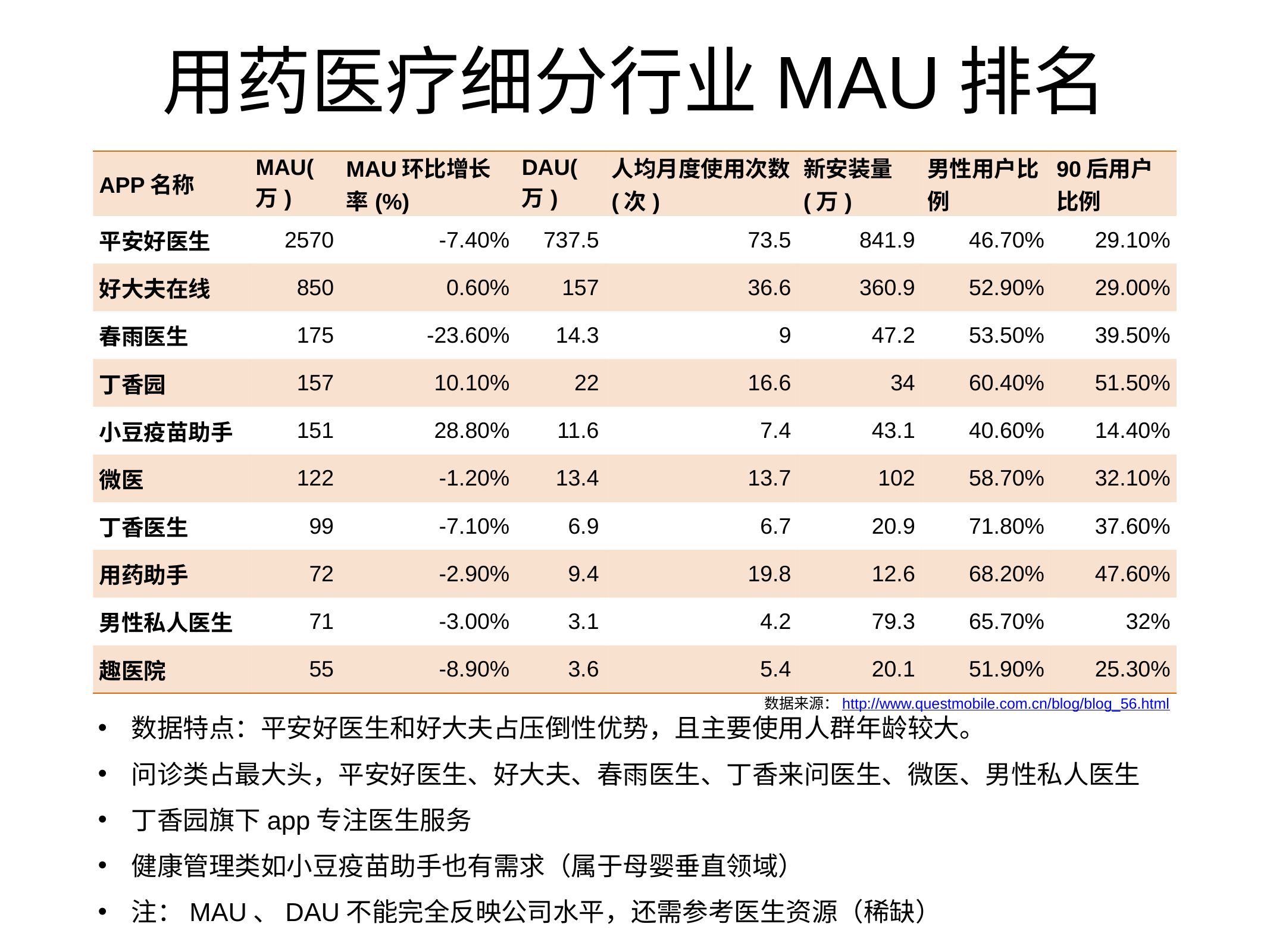

# 用药医疗细分行业MAU排名
| APP名称 | MAU(万) | MAU环比增长率(%) | DAU(万) | 人均月度使用次数(次) | 新安装量(万) | 男性用户比例 | 90后用户比例 |
| --- | --- | --- | --- | --- | --- | --- | --- |
| 平安好医生 | 2570 | -7.40% | 737.5 | 73.5 | 841.9 | 46.70% | 29.10% |
| 好大夫在线 | 850 | 0.60% | 157 | 36.6 | 360.9 | 52.90% | 29.00% |
| 春雨医生 | 175 | -23.60% | 14.3 | 9 | 47.2 | 53.50% | 39.50% |
| 丁香园 | 157 | 10.10% | 22 | 16.6 | 34 | 60.40% | 51.50% |
| 小豆疫苗助手 | 151 | 28.80% | 11.6 | 7.4 | 43.1 | 40.60% | 14.40% |
| 微医 | 122 | -1.20% | 13.4 | 13.7 | 102 | 58.70% | 32.10% |
| 丁香医生 | 99 | -7.10% | 6.9 | 6.7 | 20.9 | 71.80% | 37.60% |
| 用药助手 | 72 | -2.90% | 9.4 | 19.8 | 12.6 | 68.20% | 47.60% |
| 男性私人医生 | 71 | -3.00% | 3.1 | 4.2 | 79.3 | 65.70% | 32% |
| 趣医院 | 55 | -8.90% | 3.6 | 5.4 | 20.1 | 51.90% | 25.30% |
数据来源：http://www.questmobile.com.cn/blog/blog_56.html
数据特点：平安好医生和好大夫占压倒性优势，且主要使用人群年龄较大。
问诊类占最大头，平安好医生、好大夫、春雨医生、丁香来问医生、微医、男性私人医生
丁香园旗下app专注医生服务
健康管理类如小豆疫苗助手也有需求（属于母婴垂直领域）
注：MAU、DAU不能完全反映公司水平，还需参考医生资源（稀缺）